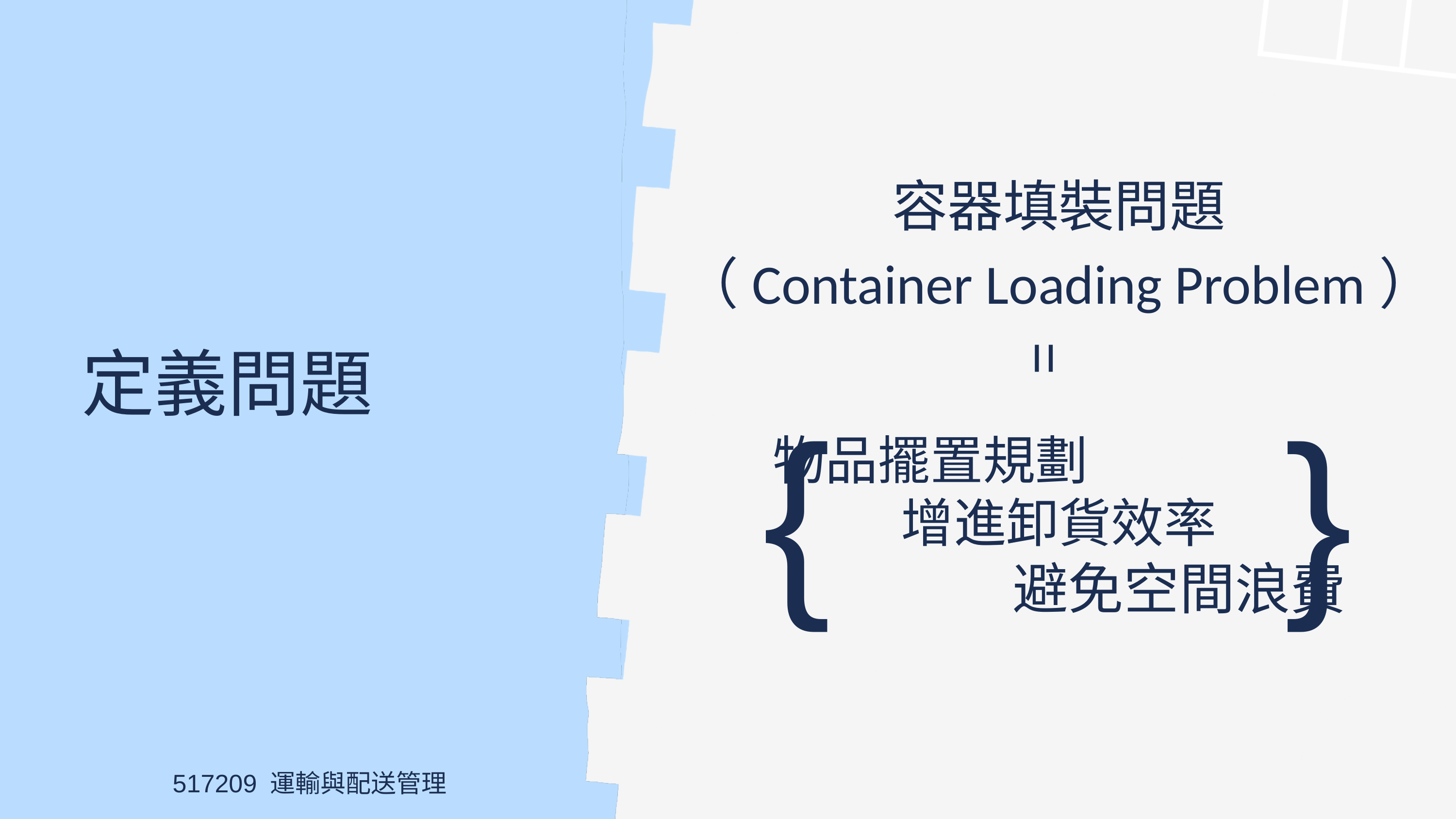

容器填裝問題
（Container Loading Problem）
=
定義問題

{        }
物品擺置規劃
增進卸貨效率
避免空間浪費
517209 運輸與配送管理